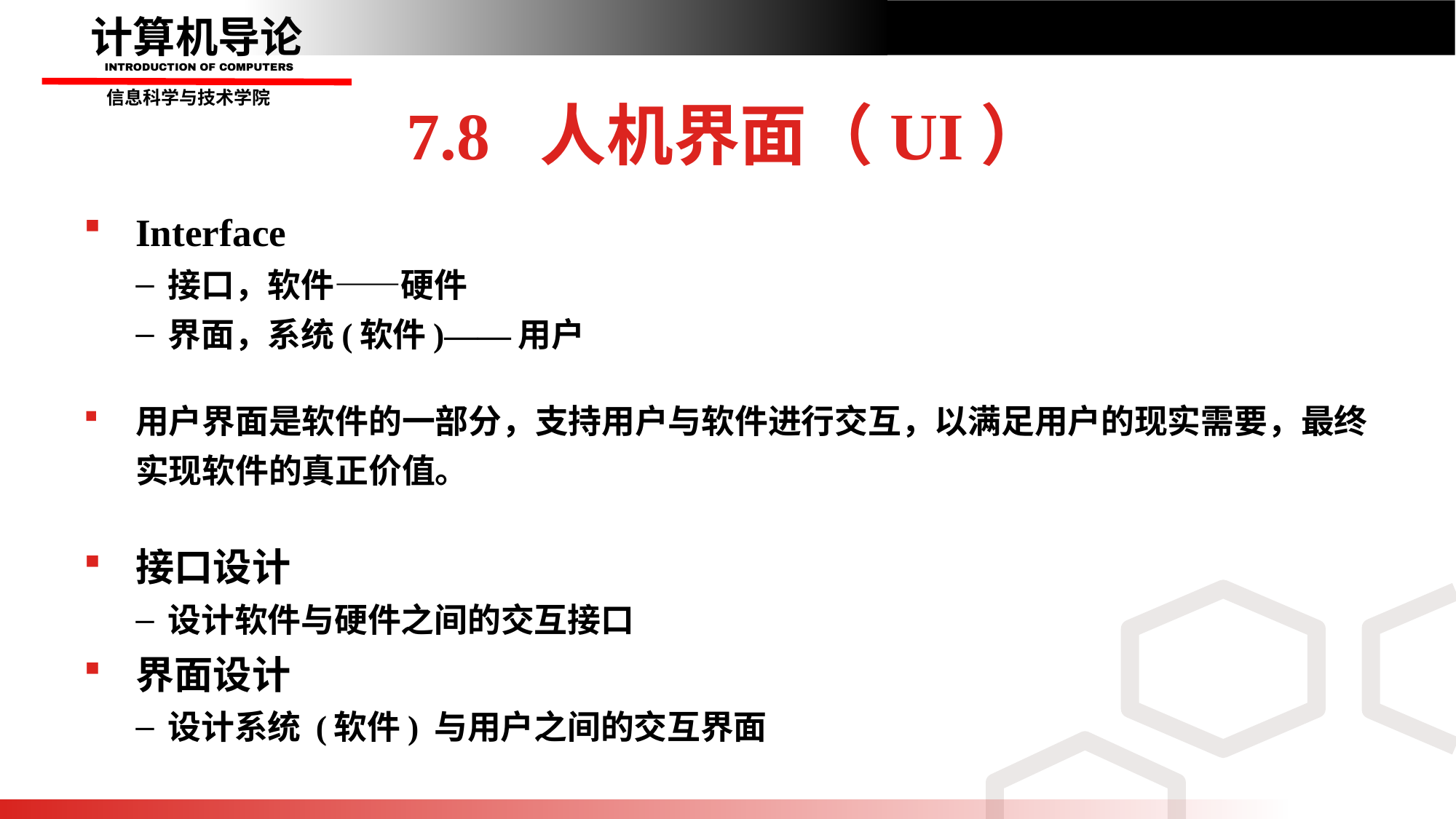

7.8  人机界面（UI）
Interface
接口，软件——硬件
界面，系统(软件)——用户

用户界面是软件的一部分，支持用户与软件进行交互，以满足用户的现实需要，最终实现软件的真正价值。

接口设计
设计软件与硬件之间的交互接口
界面设计
设计系统 (软件) 与用户之间的交互界面